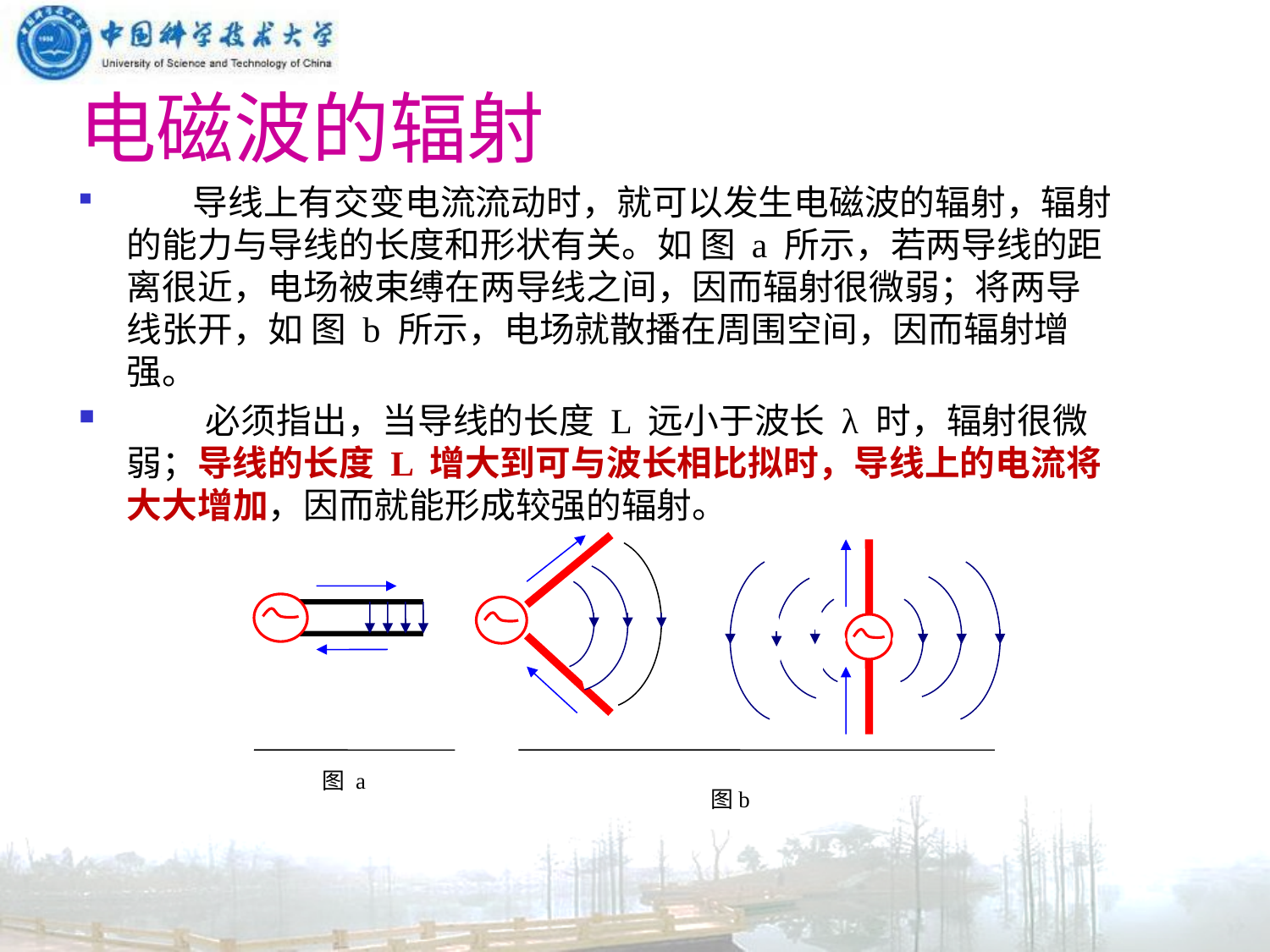

电磁波的辐射
         导线上有交变电流流动时，就可以发生电磁波的辐射，辐射的能力与导线的长度和形状有关。如 图 a 所示，若两导线的距离很近，电场被束缚在两导线之间，因而辐射很微弱；将两导线张开，如 图 b 所示，电场就散播在周围空间，因而辐射增强。
         必须指出，当导线的长度 L 远小于波长 λ 时，辐射很微弱；导线的长度 L 增大到可与波长相比拟时，导线上的电流将大大增加，因而就能形成较强的辐射。

图 a
图b